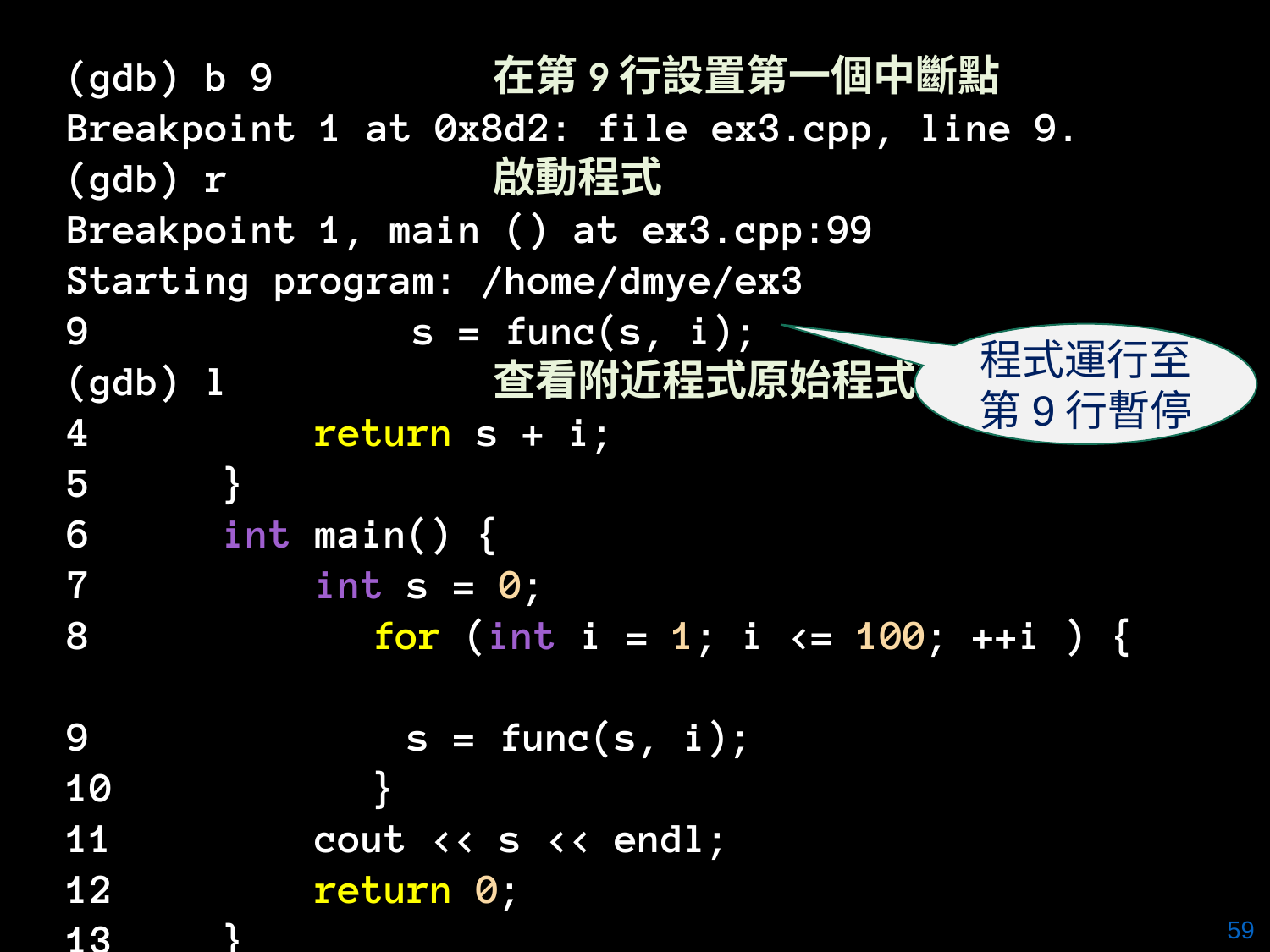

(gdb) b 9         在第9行設置第一個中斷點
Breakpoint 1 at 0x8d2: file ex3.cpp, line 9.
(gdb) r           啟動程式
Breakpoint 1, main () at ex3.cpp:99
Starting program: /home/dmye/ex3
9              s = func(s, i);
(gdb) l           查看附近程式原始程式碼
        return s + i;
    }
    int main() {
        int s = 0;
	     for (int i = 1; i <= 100; ++i ) {
            s = func(s, i);
	     }
        cout << s << endl;
        return 0;
    }

程式運行至第9行暫停
59